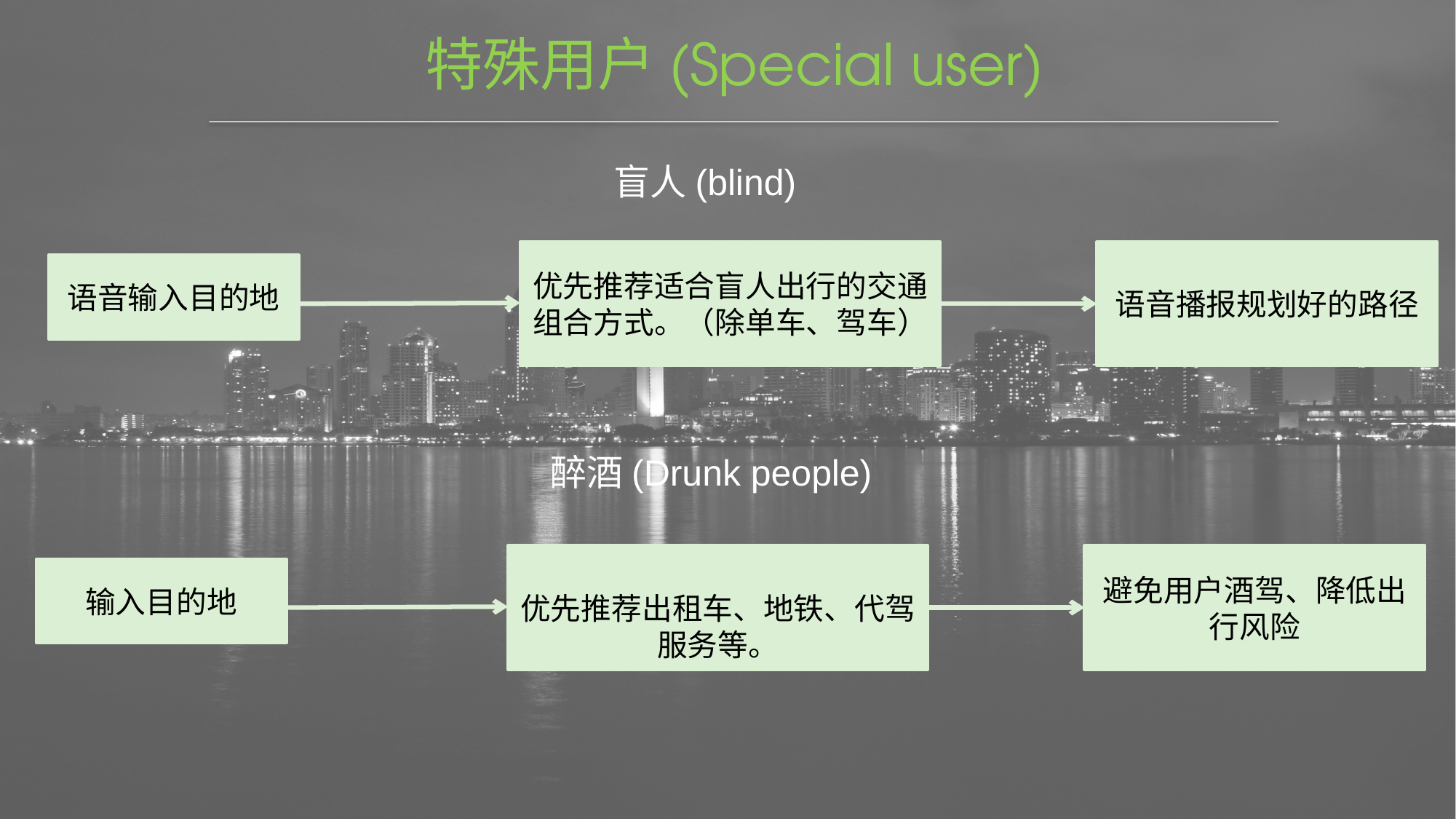

特殊用户(Special user)

盲人(blind)
语音播报规划好的路径

优先推荐适合盲人出行的交通组合方式。（除单车、驾车）

语音输入目的地

醉酒(Drunk people)
避免用户酒驾、降低出行风险

优先推荐出租车、地铁、代驾服务等。
输入目的地